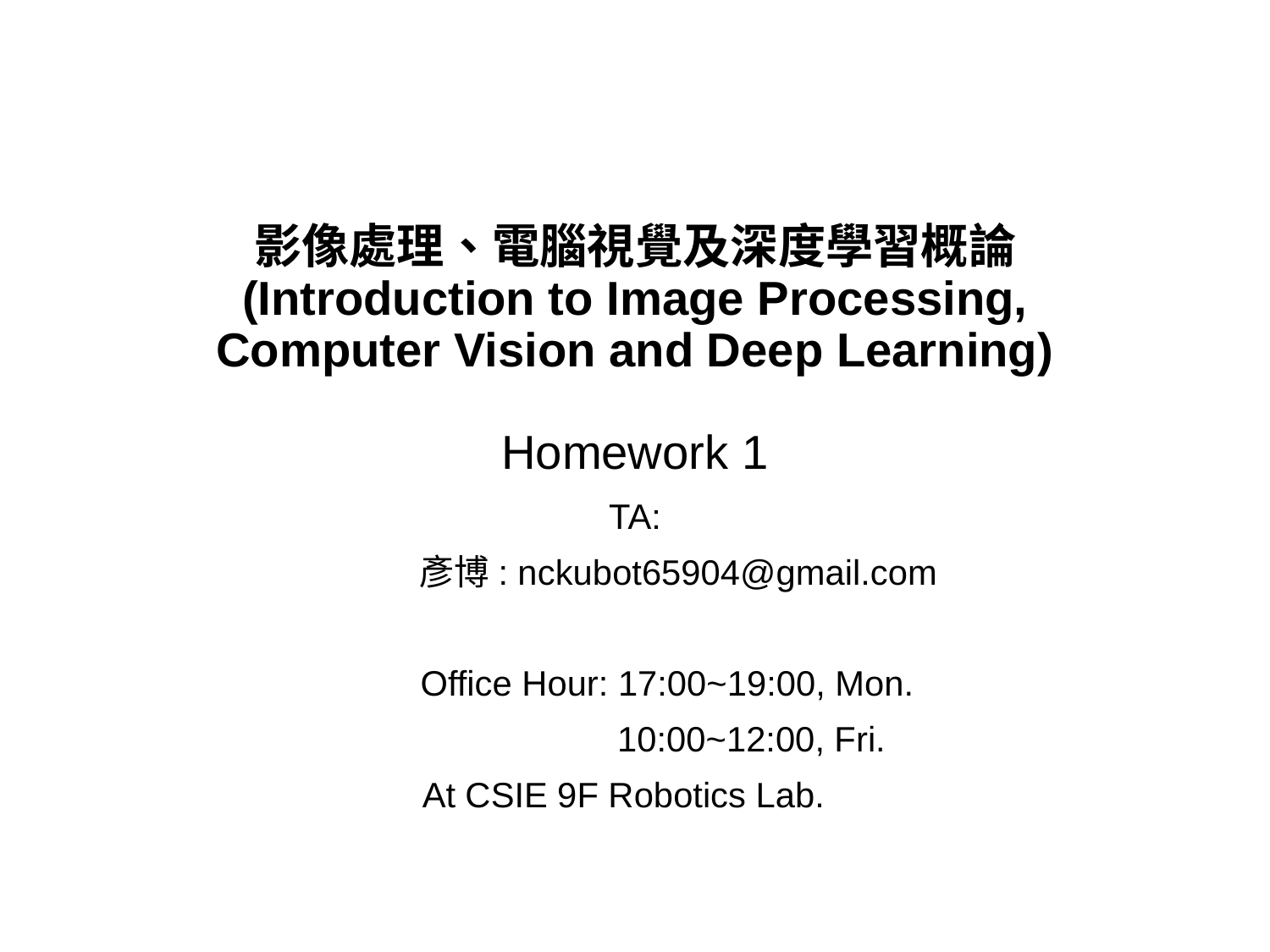

# 影像處理、電腦視覺及深度學習概論 (Introduction to Image Processing, Computer Vision and Deep Learning) Homework 1
TA:
        彥博: nckubot65904@gmail.com

Office Hour: 17:00~19:00, Mon.
		       10:00~12:00, Fri.
	At CSIE 9F Robotics Lab.